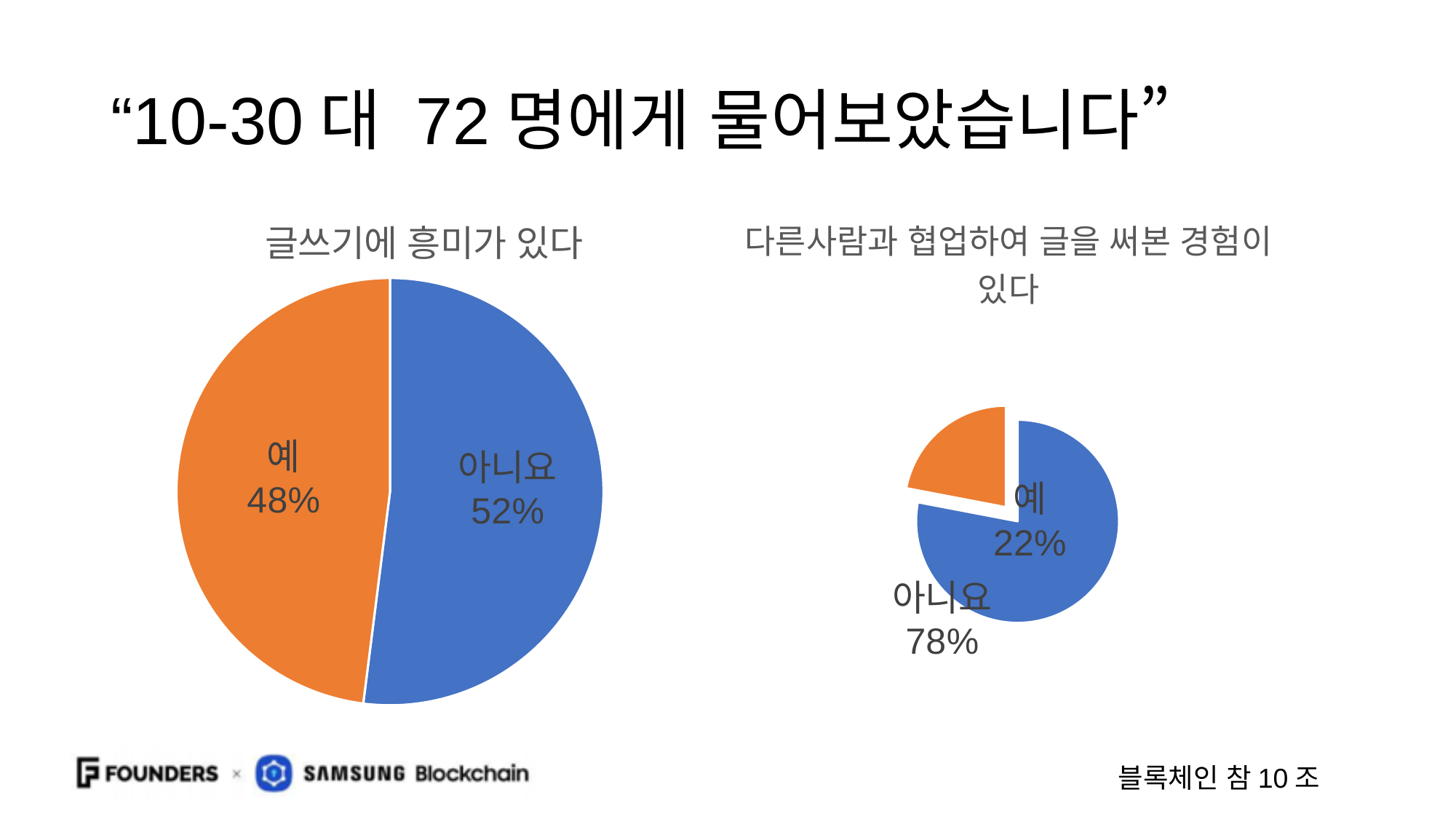

# “10-30대 72명에게 물어보았습니다”

### Chart: 글쓰기에 흥미가 있다

| Category | 글쓰기에 흥미가 있다 |
|---|---|
| 아니요 | 52.0 |
| 예 | 48.0 |

### Chart: 다른사람과 협업하여 글을 써본 경험이 있다

| Category | 글쓰기에 흥미가 있다 |
|---|---|
| 아니요 | 78.0 |
| 예 | 22.0 |

### Chart

| Category |
|---|
블록체인 참10조